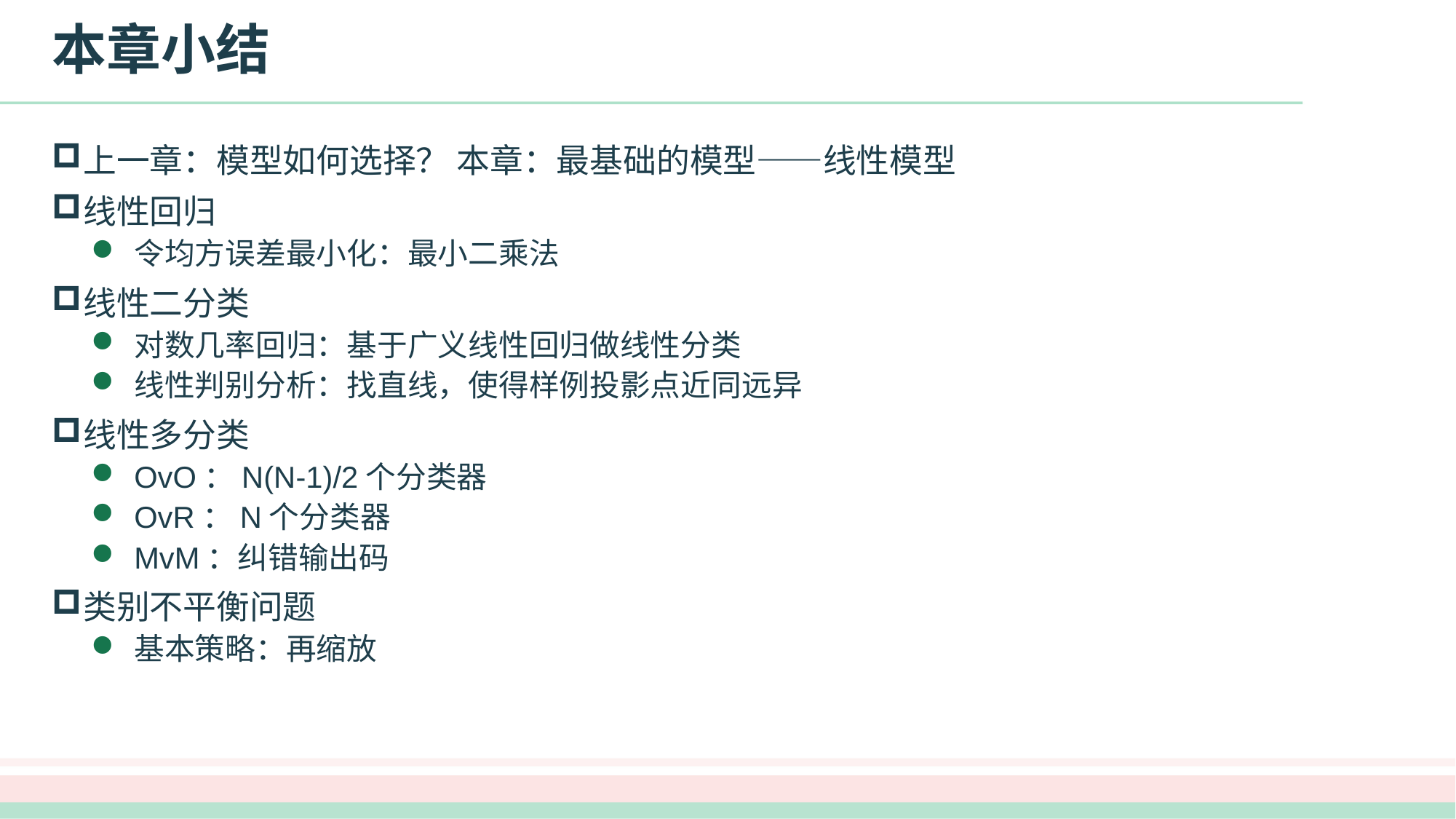

# 本章小结
上一章：模型如何选择？ 本章：最基础的模型——线性模型
线性回归
令均方误差最小化：最小二乘法
线性二分类
对数几率回归：基于广义线性回归做线性分类
线性判别分析：找直线，使得样例投影点近同远异
线性多分类
OvO：N(N-1)/2个分类器
OvR：N个分类器
MvM：纠错输出码
类别不平衡问题
基本策略：再缩放